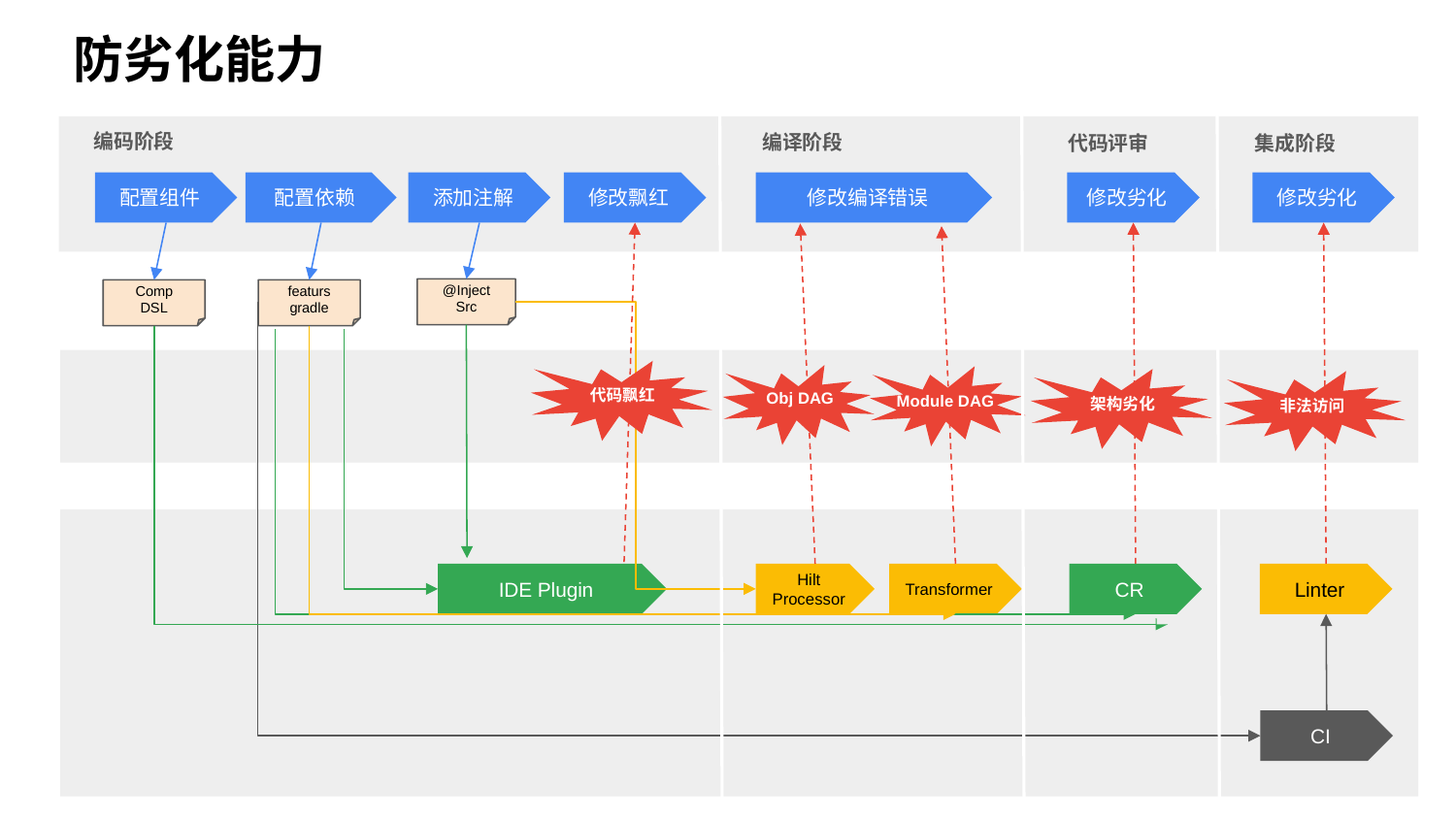

# 防劣化能力
编码阶段

编译阶段
集成阶段
代码评审
添加注解
修改飘红
修改编译错误
修改劣化
修改劣化
配置组件
配置依赖
@Inject
Src
Comp
DSL
featurs
gradle

代码飘红
Obj DAG
Module DAG
架构劣化
非法访问

IDE Plugin
Hilt Processor
Transformer
CR
Linter
CI